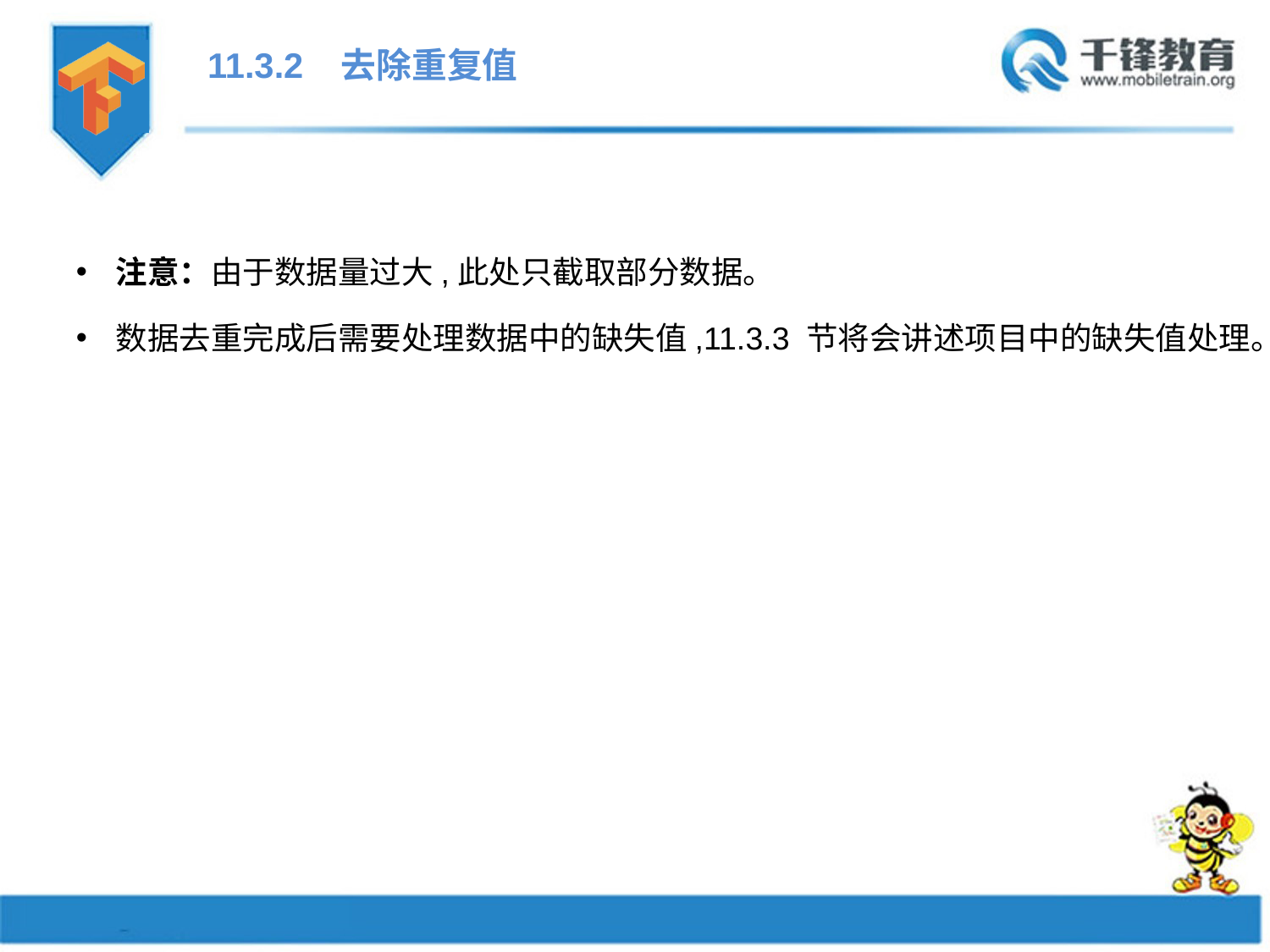

11.3.2   去除重复值
注意：由于数据量过大,此处只截取部分数据。
数据去重完成后需要处理数据中的缺失值,11.3.3 节将会讲述项目中的缺失值处理。